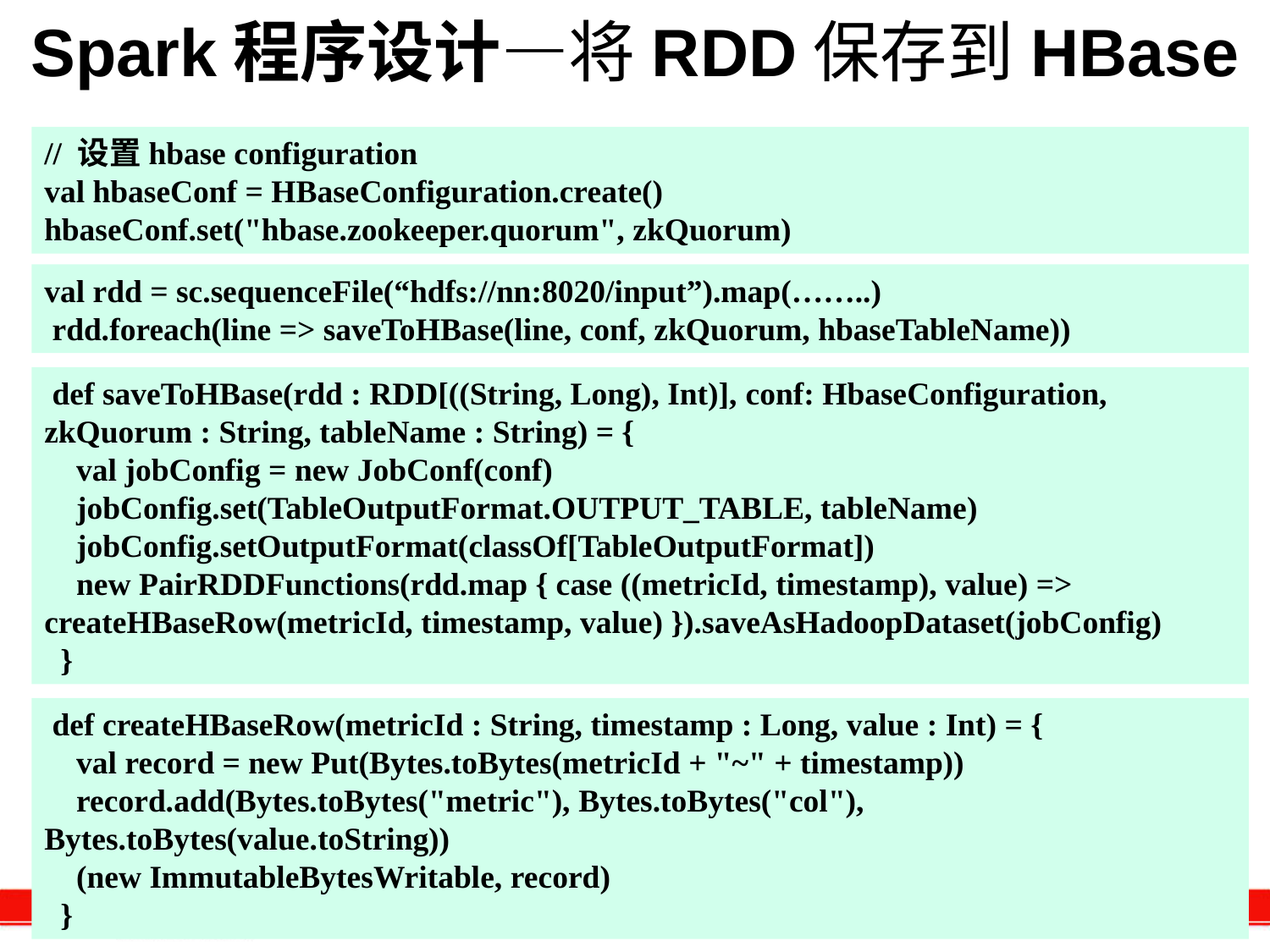

# Spark程序设计—将RDD保存到HBase
// 设置hbase configuration
val hbaseConf = HBaseConfiguration.create()
hbaseConf.set("hbase.zookeeper.quorum", zkQuorum)
val rdd = sc.sequenceFile(“hdfs://nn:8020/input”).map(……..)
 rdd.foreach(line => saveToHBase(line, conf, zkQuorum, hbaseTableName))
 def saveToHBase(rdd : RDD[((String, Long), Int)], conf: HbaseConfiguration, zkQuorum : String, tableName : String) = {
    val jobConfig = new JobConf(conf)
    jobConfig.set(TableOutputFormat.OUTPUT_TABLE, tableName)
    jobConfig.setOutputFormat(classOf[TableOutputFormat])
    new PairRDDFunctions(rdd.map { case ((metricId, timestamp), value) => createHBaseRow(metricId, timestamp, value) }).saveAsHadoopDataset(jobConfig)
  }
 def createHBaseRow(metricId : String, timestamp : Long, value : Int) = {
    val record = new Put(Bytes.toBytes(metricId + "~" + timestamp))
    record.add(Bytes.toBytes("metric"), Bytes.toBytes("col"), Bytes.toBytes(value.toString))
    (new ImmutableBytesWritable, record)
  }